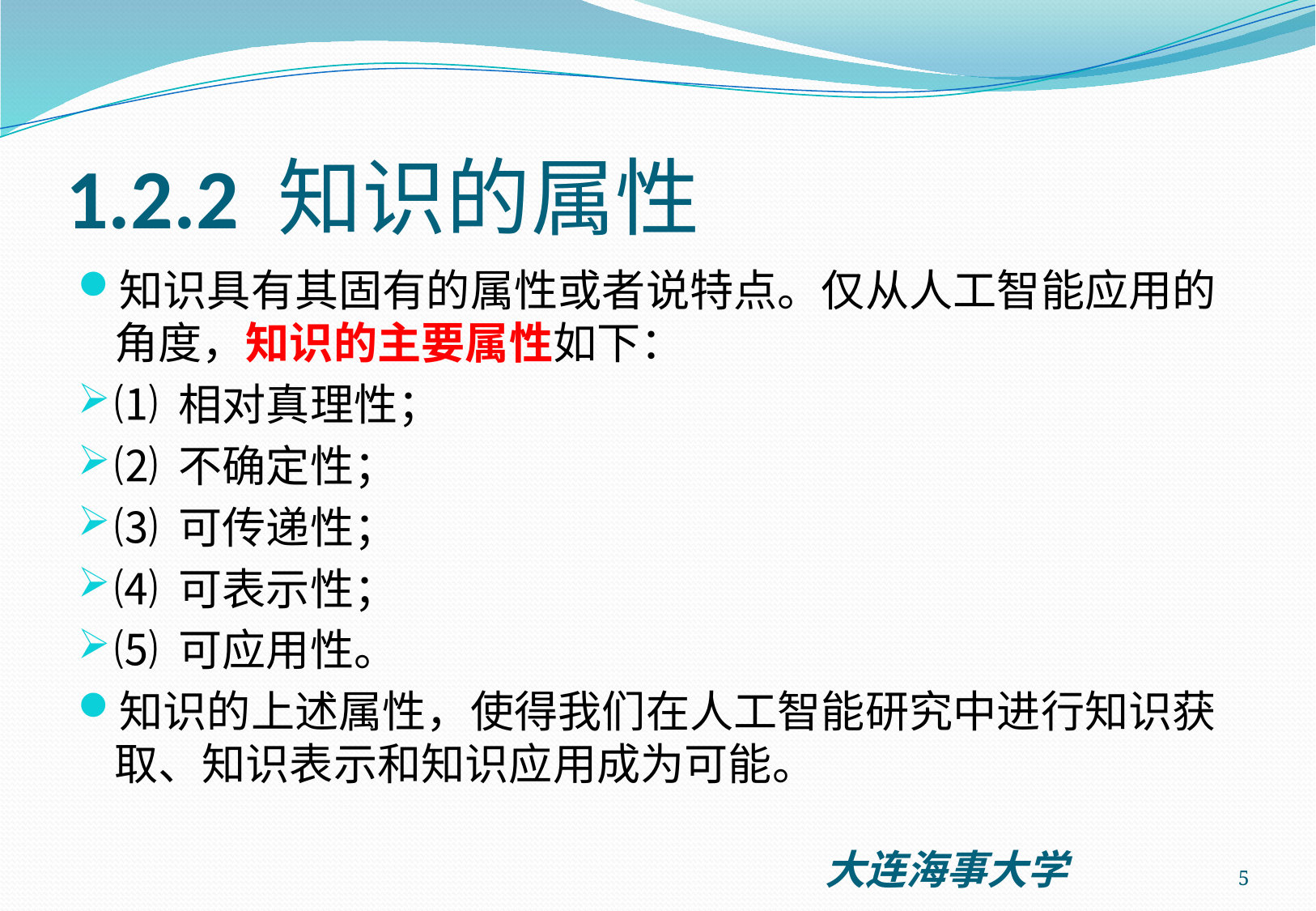

# 1.2.2 知识的属性
知识具有其固有的属性或者说特点。仅从人工智能应用的角度，知识的主要属性如下：
⑴ 相对真理性；
⑵ 不确定性；
⑶ 可传递性；
⑷ 可表示性；
⑸ 可应用性。
知识的上述属性，使得我们在人工智能研究中进行知识获取、知识表示和知识应用成为可能。

5